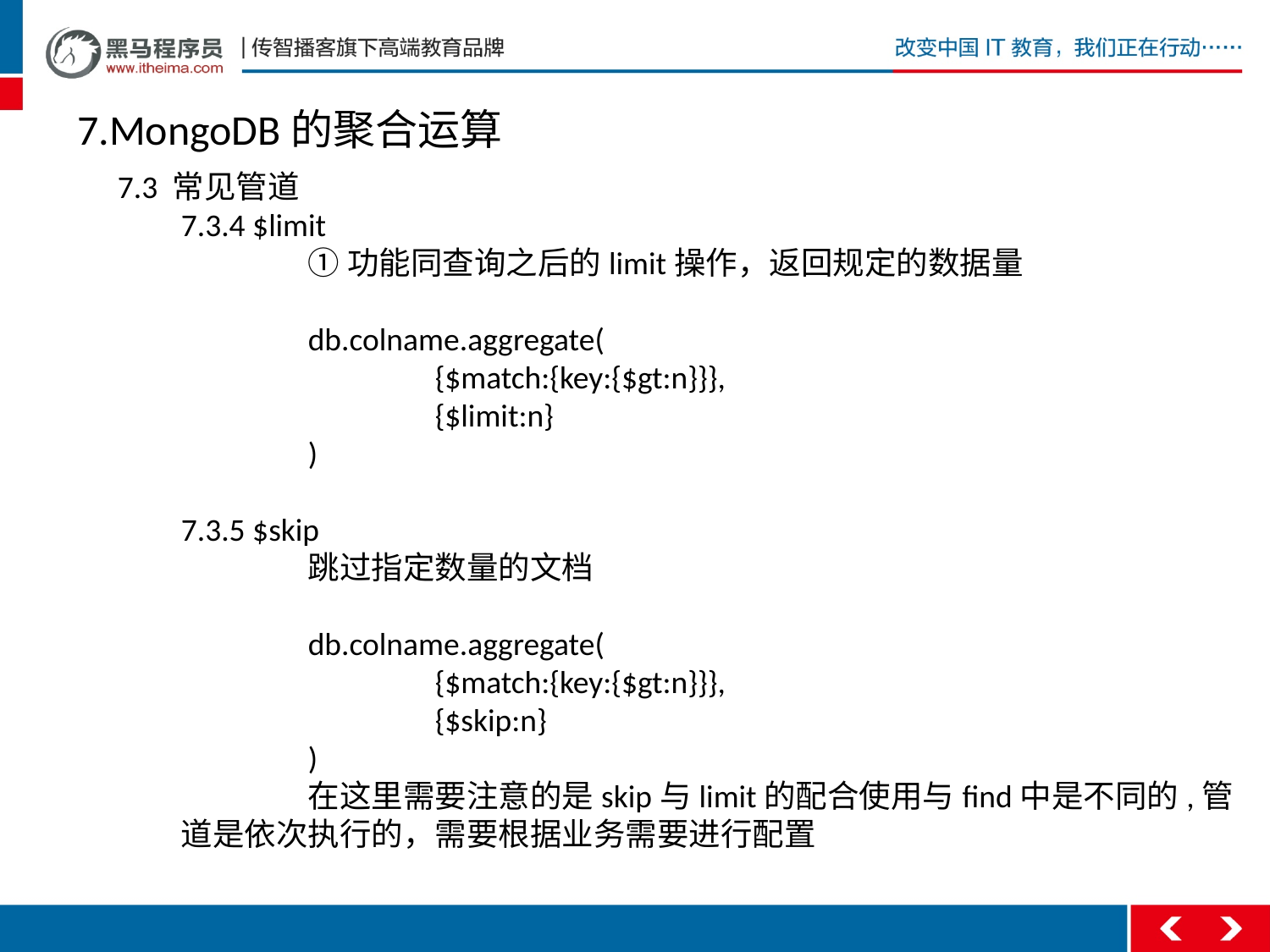

7.MongoDB的聚合运算
7.3 常见管道
7.3.4 $limit
	①功能同查询之后的limit操作，返回规定的数据量

	db.colname.aggregate(
		{$match:{key:{$gt:n}}},
		{$limit:n}
	)

7.3.5 $skip
	跳过指定数量的文档

	db.colname.aggregate(
		{$match:{key:{$gt:n}}},
		{$skip:n}
	)
	在这里需要注意的是skip与limit的配合使用与find中是不同的,管道是依次执行的，需要根据业务需要进行配置